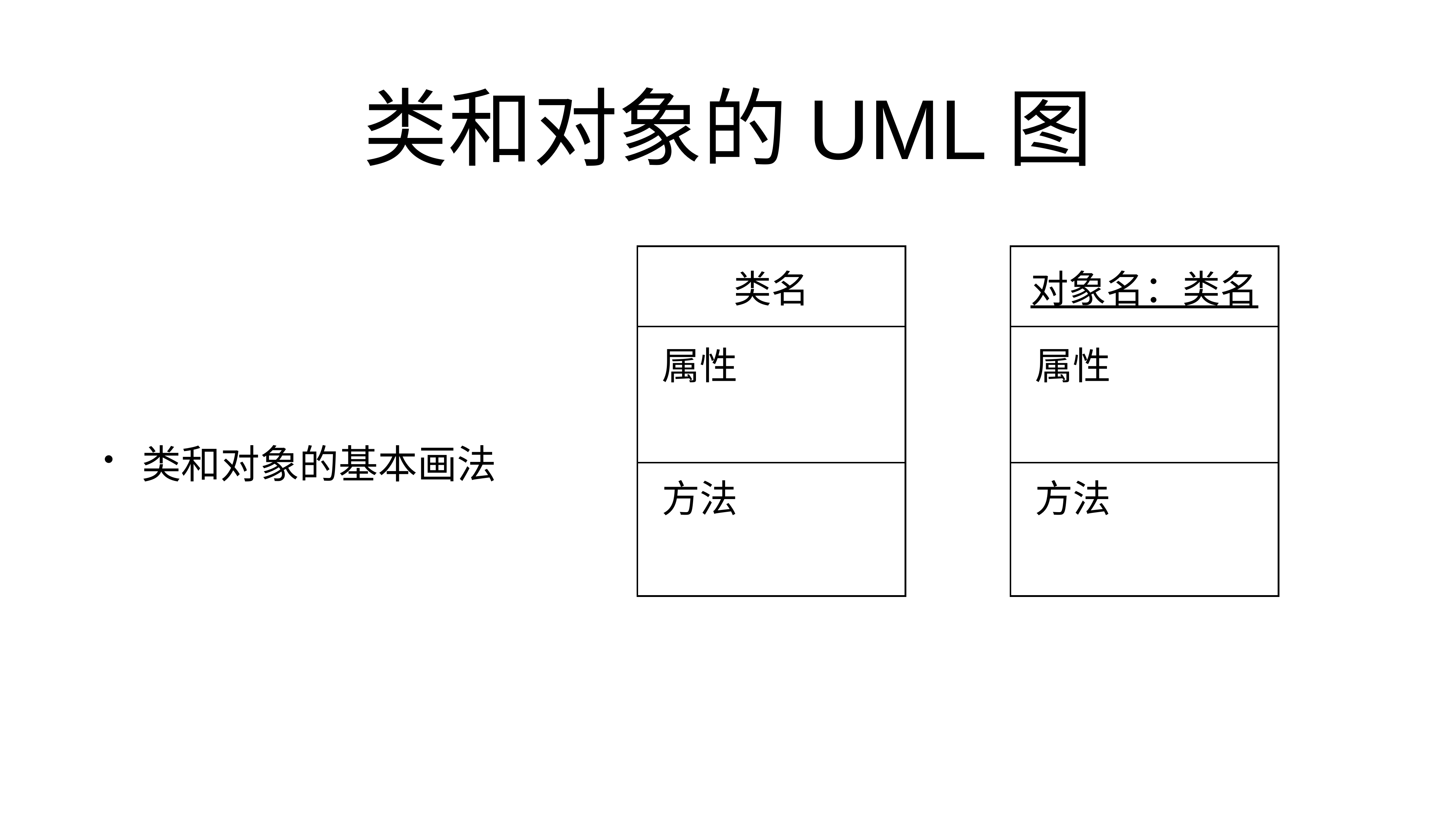

# 类和对象的UML图
类和对象的基本画法

对象名：类名
类名

属性
属性

方法
方法